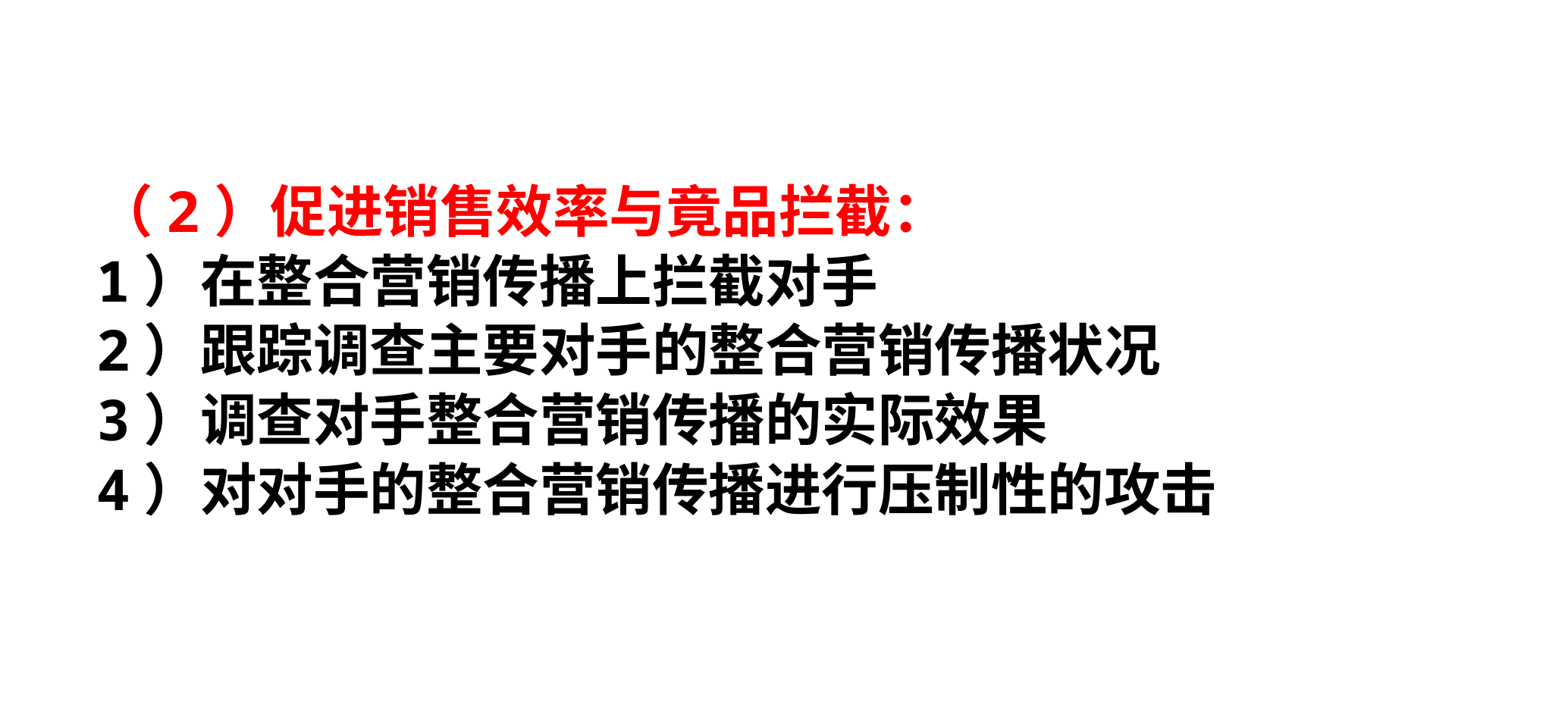

（2）促进销售效率与竟品拦截：
1）在整合营销传播上拦截对手
2）跟踪调查主要对手的整合营销传播状况
3）调查对手整合营销传播的实际效果
4）对对手的整合营销传播进行压制性的攻击